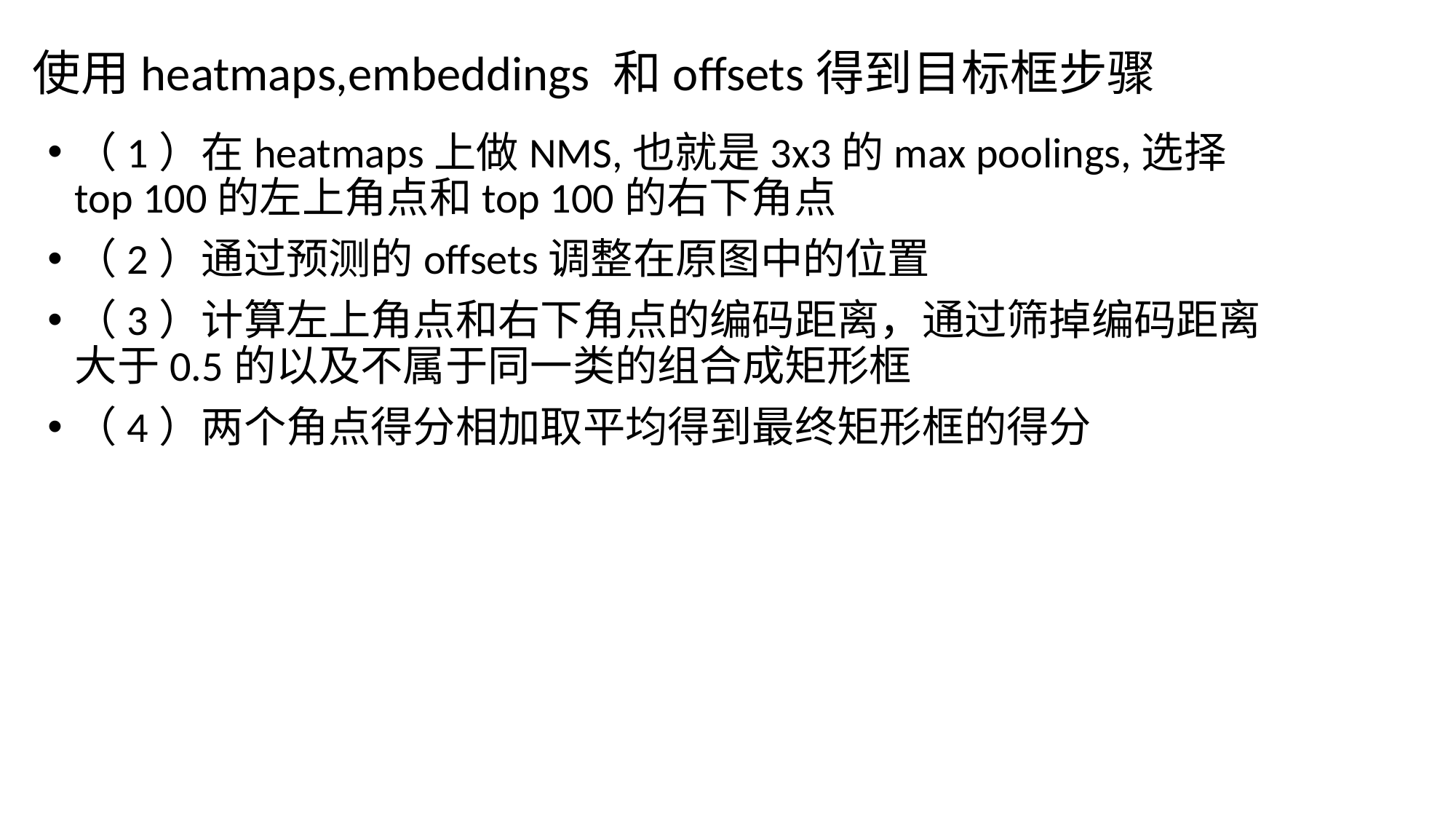

# 使用heatmaps,embeddings 和offsets得到目标框步骤
（1）在heatmaps上做NMS,也就是3x3的max poolings,选择top 100的左上角点和top 100的右下角点
（2）通过预测的offsets调整在原图中的位置
（3）计算左上角点和右下角点的编码距离，通过筛掉编码距离大于0.5的以及不属于同一类的组合成矩形框
（4）两个角点得分相加取平均得到最终矩形框的得分